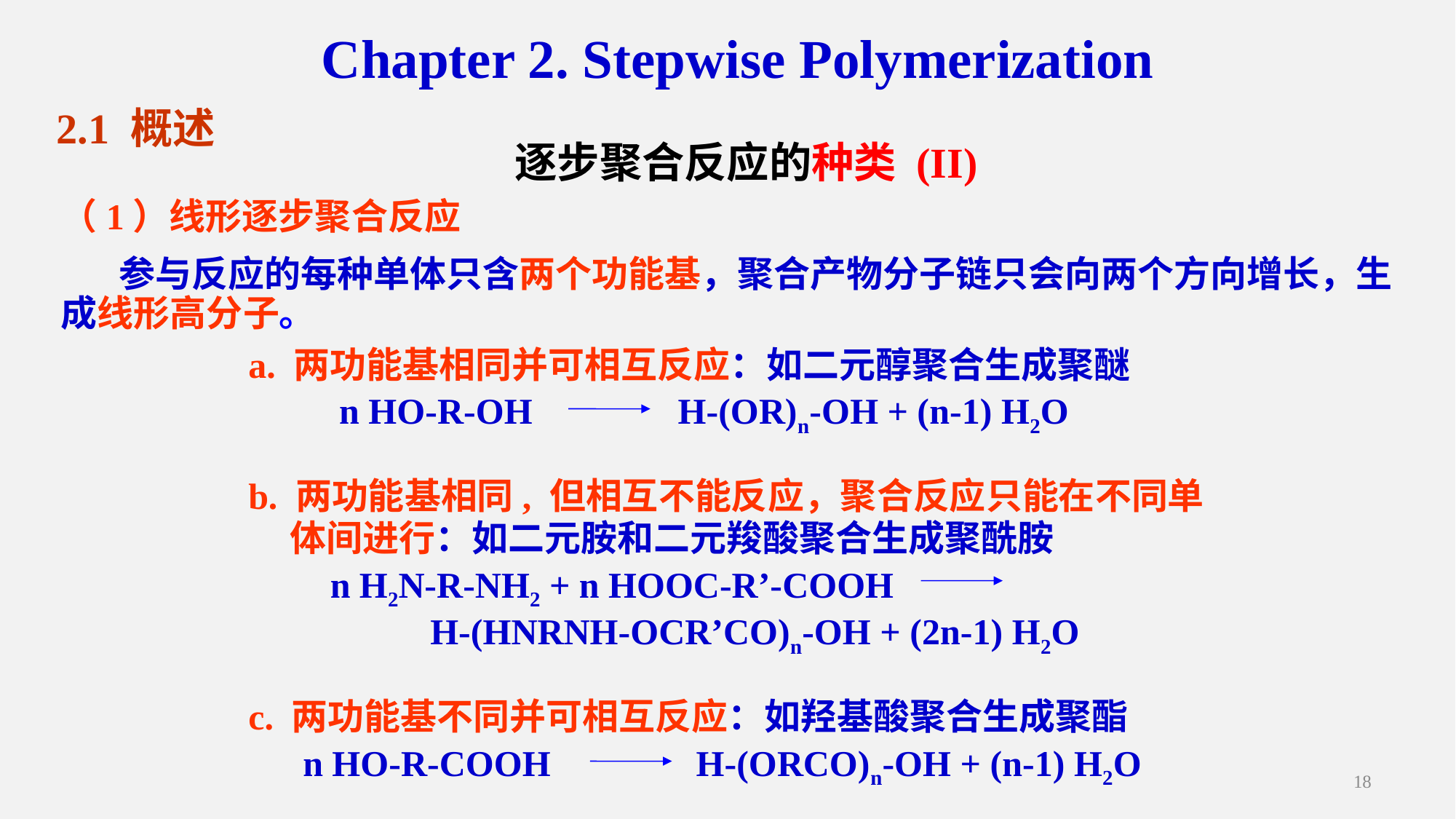

Chapter 2. Stepwise Polymerization
2.1 概述
逐步聚合反应的种类 (II)
（1）线形逐步聚合反应
      参与反应的每种单体只含两个功能基，聚合产物分子链只会向两个方向增长，生成线形高分子。
a. 两功能基相同并可相互反应：如二元醇聚合生成聚醚
          n HO-R-OH                H-(OR)n-OH + (n-1) H2O

b. 两功能基相同, 但相互不能反应，聚合反应只能在不同单
    体间进行：如二元胺和二元羧酸聚合生成聚酰胺
         n H2N-R-NH2 + n HOOC-R’-COOH
                    H-(HNRNH-OCR’CO)n-OH + (2n-1) H2O

c. 两功能基不同并可相互反应：如羟基酸聚合生成聚酯
      n HO-R-COOH                H-(ORCO)n-OH + (n-1) H2O

18